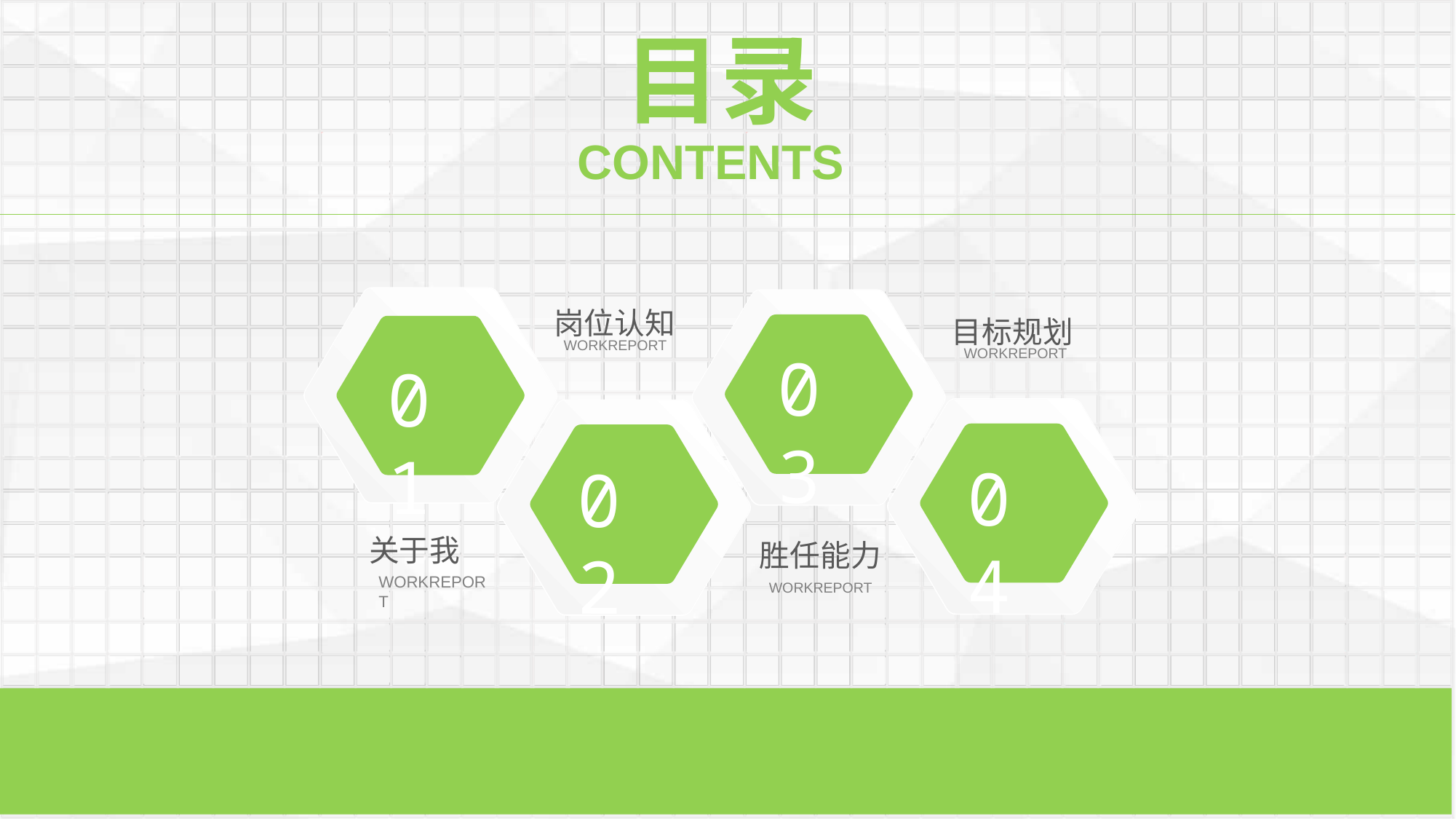

目录
CONTENTS

01

03
岗位认知
WORKREPORT
目标规划
WORKREPORT

04

02
关于我
WORKREPORT
胜任能力
WORKREPORT

延迟符